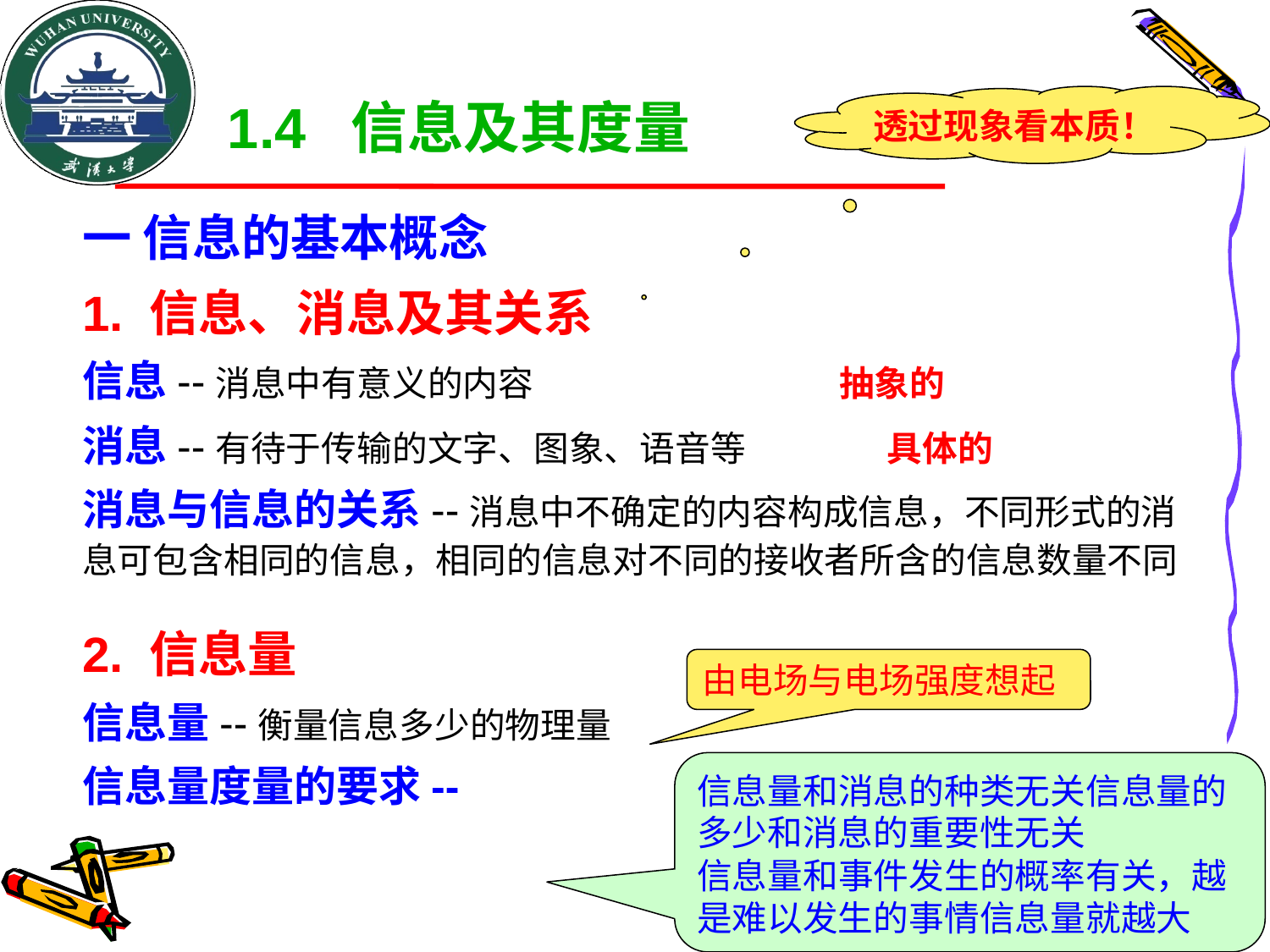

# 1.4  信息及其度量
透过现象看本质！
一 信息的基本概念
1. 信息、消息及其关系
信息--消息中有意义的内容                                       抽象的
消息--有待于传输的文字、图象、语音等                  具体的
消息与信息的关系--消息中不确定的内容构成信息，不同形式的消息可包含相同的信息，相同的信息对不同的接收者所含的信息数量不同

2. 信息量
信息量--衡量信息多少的物理量
信息量度量的要求--
由电场与电场强度想起
信息量和消息的种类无关信息量的多少和消息的重要性无关
信息量和事件发生的概率有关，越是难以发生的事情信息量就越大